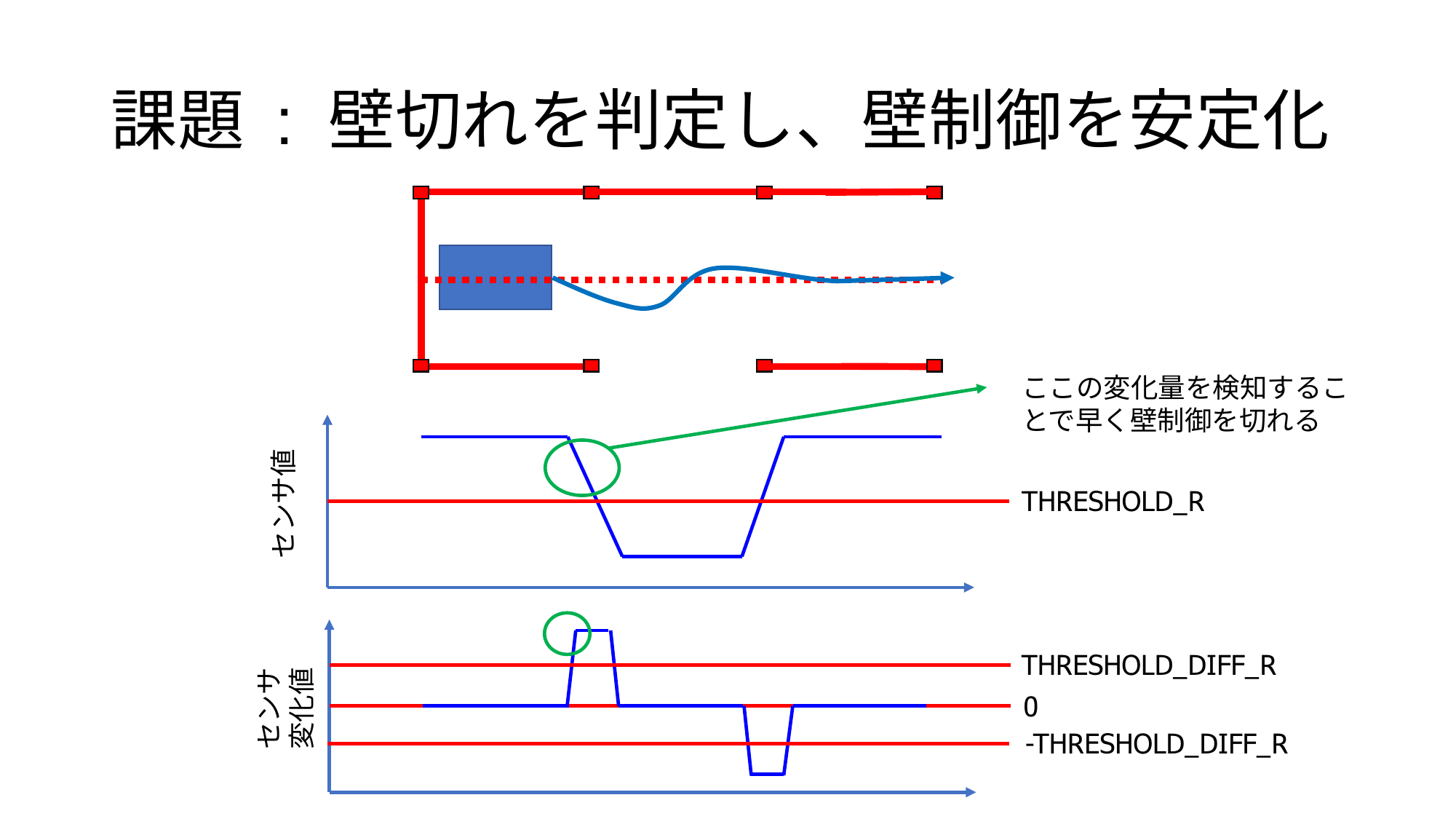

# 課題 : 壁切れを判定し、壁制御を安定化

ここの変化量を検知することで早く壁制御を切れる

センサ値
THRESHOLD_R

THRESHOLD_DIFF_R
センサ
変化値
0
-THRESHOLD_DIFF_R